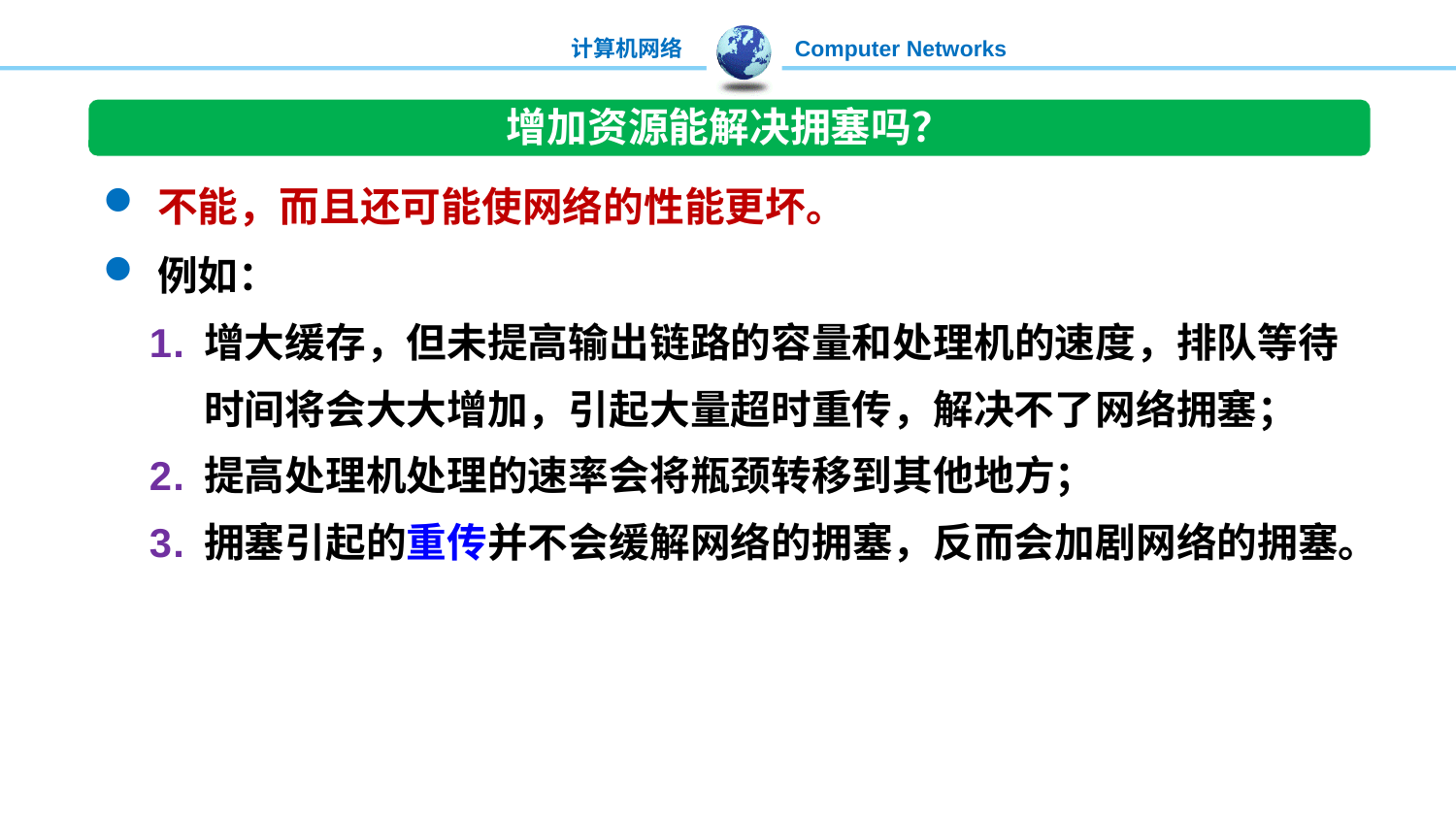

增加资源能解决拥塞吗？

不能，而且还可能使网络的性能更坏。
例如：
增大缓存，但未提高输出链路的容量和处理机的速度，排队等待时间将会大大增加，引起大量超时重传，解决不了网络拥塞；
提高处理机处理的速率会将瓶颈转移到其他地方；
拥塞引起的重传并不会缓解网络的拥塞，反而会加剧网络的拥塞。